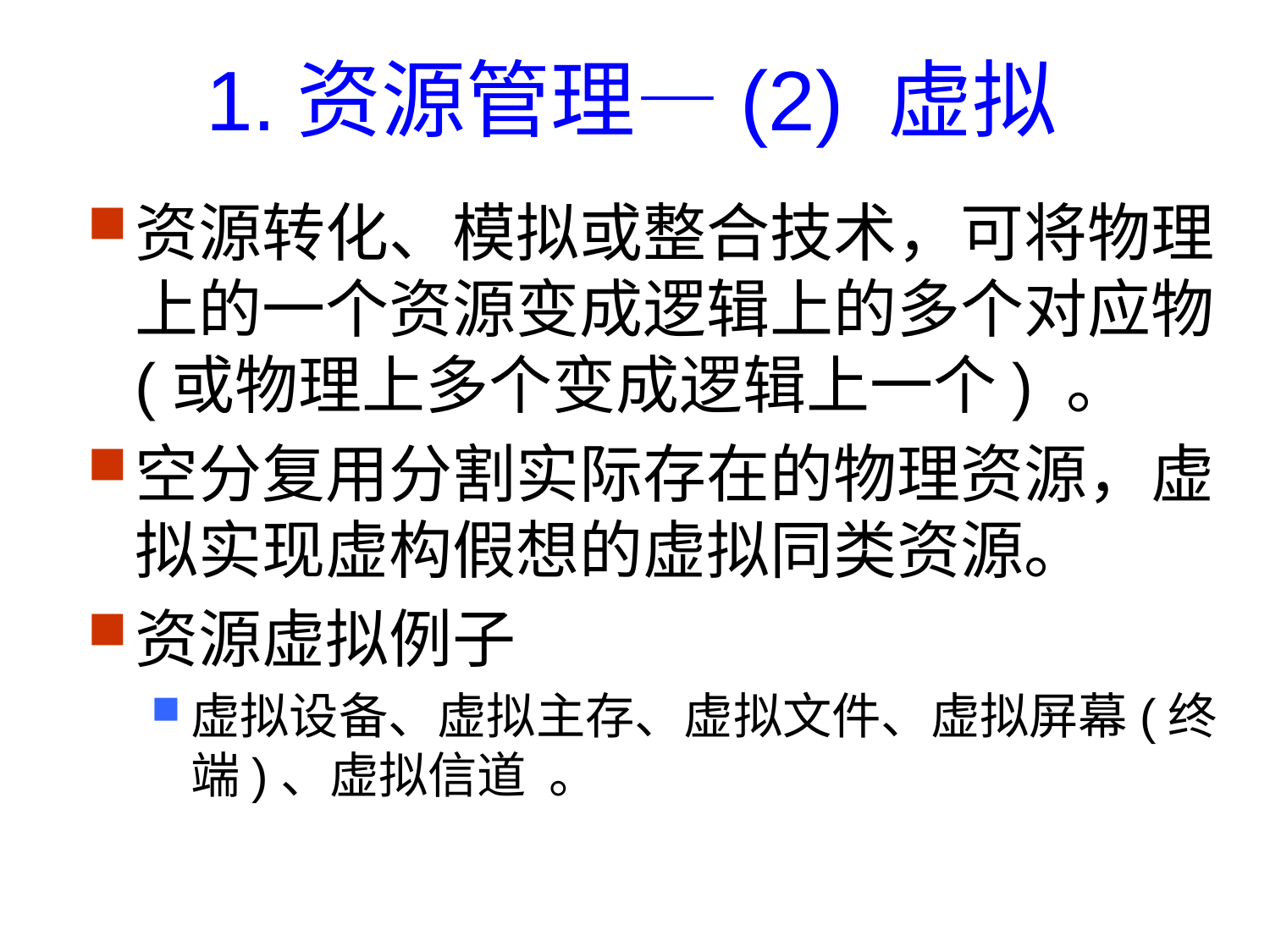

# 1.资源管理—(2) 虚拟
资源转化、模拟或整合技术，可将物理上的一个资源变成逻辑上的多个对应物(或物理上多个变成逻辑上一个) 。
空分复用分割实际存在的物理资源，虚拟实现虚构假想的虚拟同类资源。
资源虚拟例子
虚拟设备、虚拟主存、虚拟文件、虚拟屏幕(终端)、虚拟信道  。